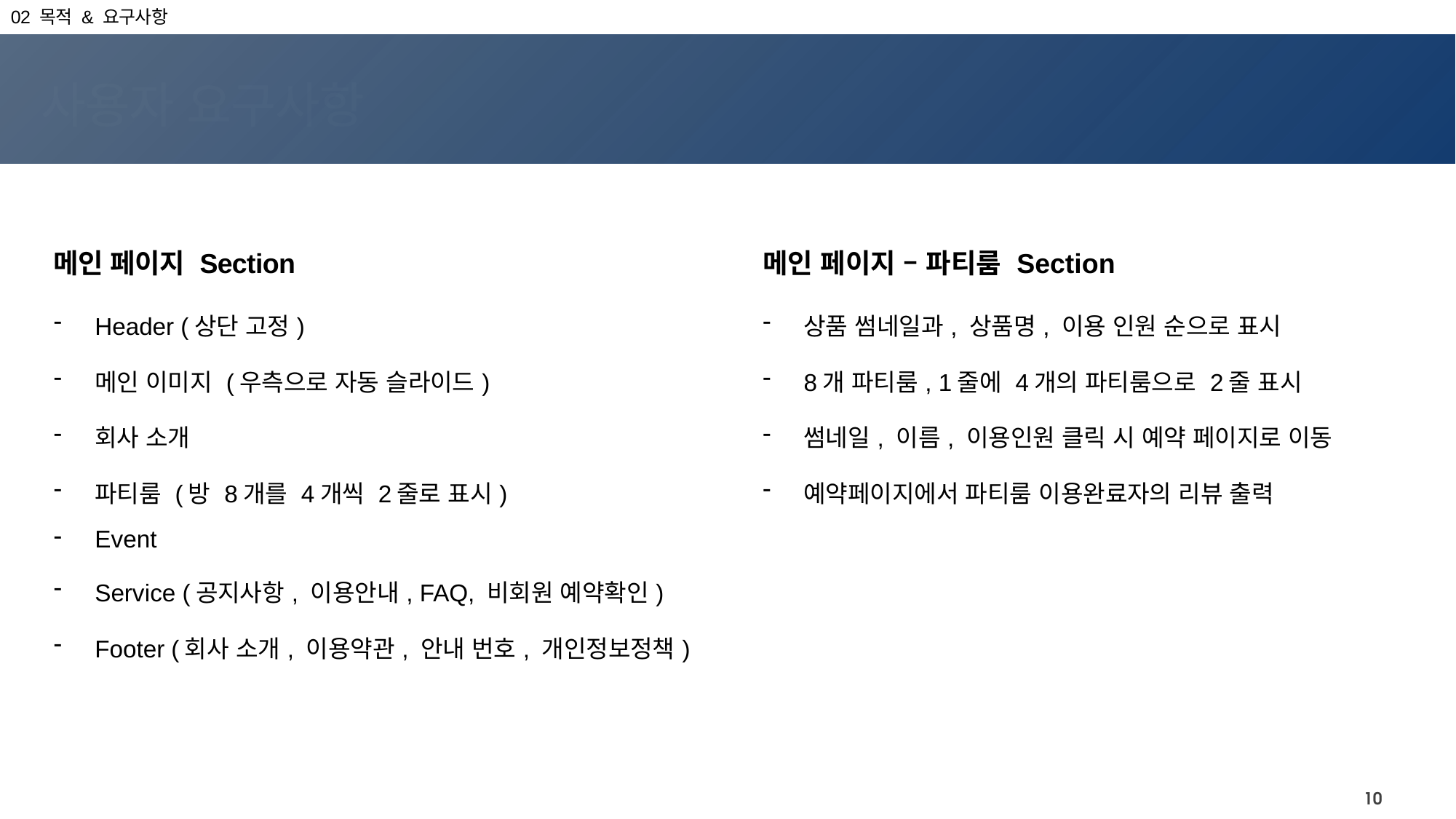

02 목적 & 요구사항

사용자 요구사항
| 메인 페이지 Section |  | 메인 페이지 – 파티룸 Section |
| --- | --- | --- |
| Header (상단 고정) 메인 이미지 (우측으로 자동 슬라이드) 회사 소개 파티룸 (방 8개를 4개씩 2줄로 표시) Event Service (공지사항, 이용안내, FAQ, 비회원 예약확인) Footer (회사 소개, 이용약관, 안내 번호, 개인정보정책) |  | 상품 썸네일과, 상품명, 이용 인원 순으로 표시 8개 파티룸, 1줄에 4개의 파티룸으로 2줄 표시 썸네일, 이름, 이용인원 클릭 시 예약 페이지로 이동 예약페이지에서 파티룸 이용완료자의 리뷰 출력 |